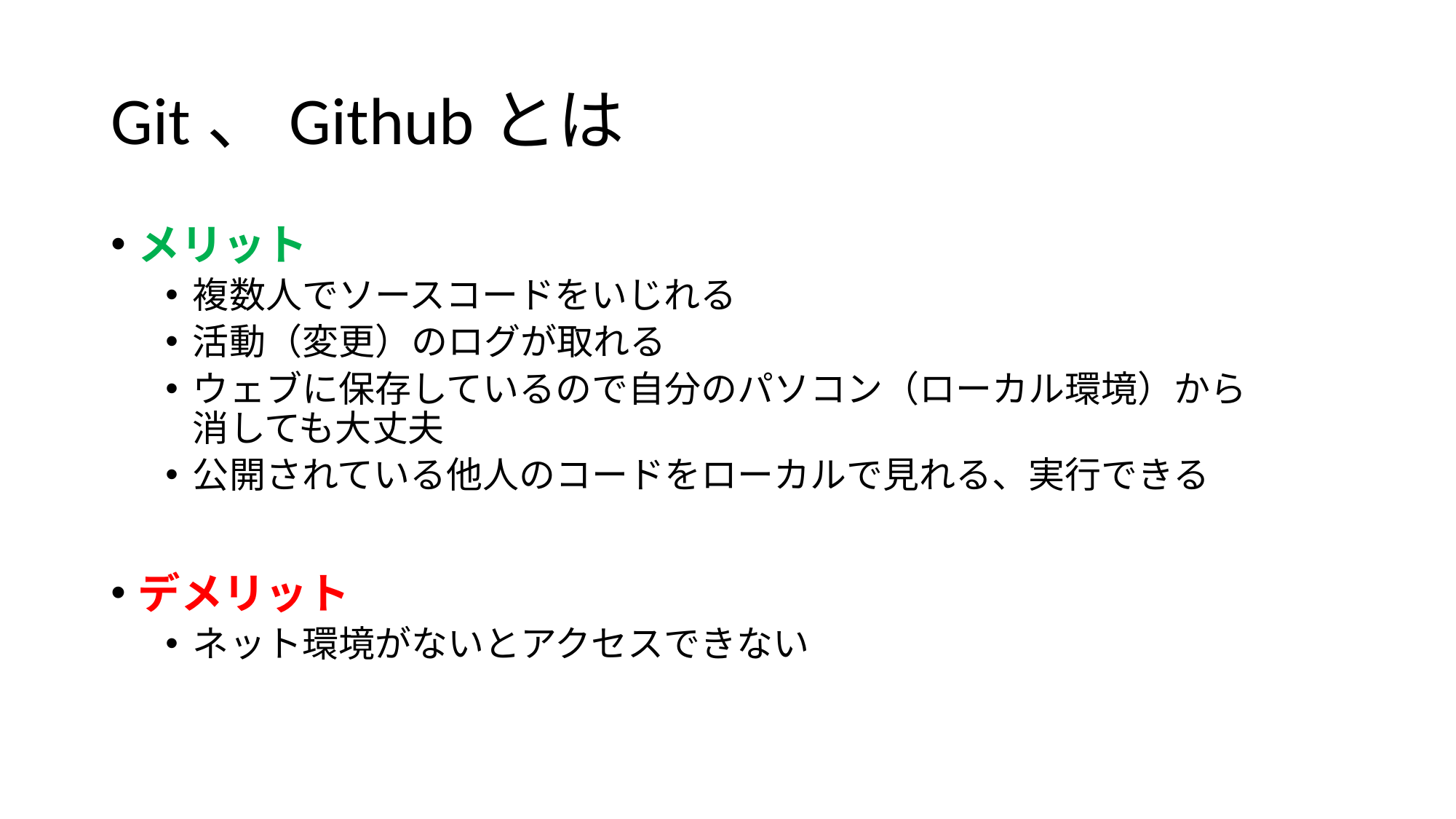

# Git、Githubとは
メリット
複数人でソースコードをいじれる
活動（変更）のログが取れる
ウェブに保存しているので自分のパソコン（ローカル環境）から
消しても大丈夫
公開されている他人のコードをローカルで見れる、実行できる

デメリット
ネット環境がないとアクセスできない